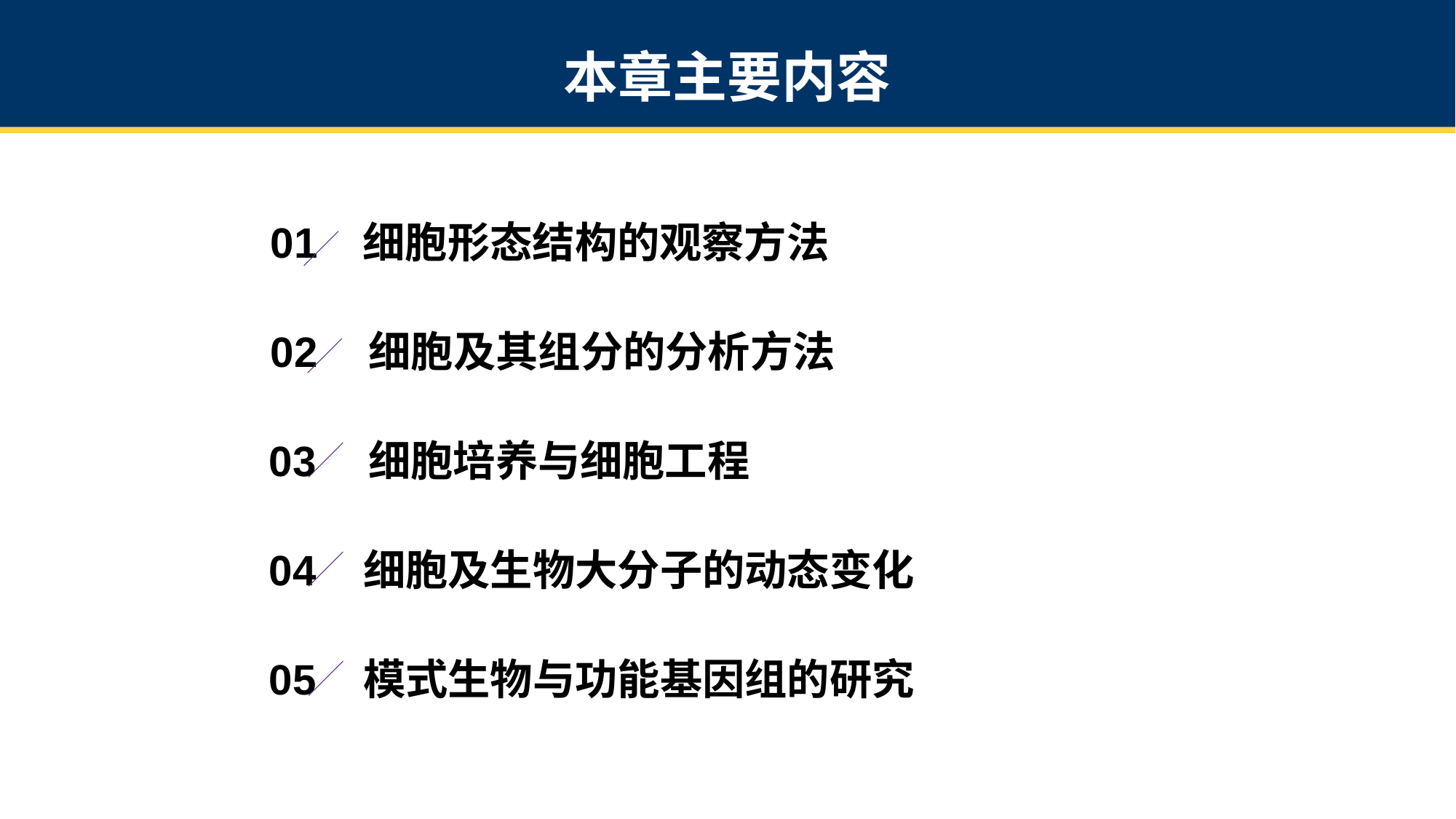

本章主要内容
01
细胞形态结构的观察方法
02
细胞及其组分的分析方法
03
细胞培养与细胞工程
04
细胞及生物大分子的动态变化
05
模式生物与功能基因组的研究